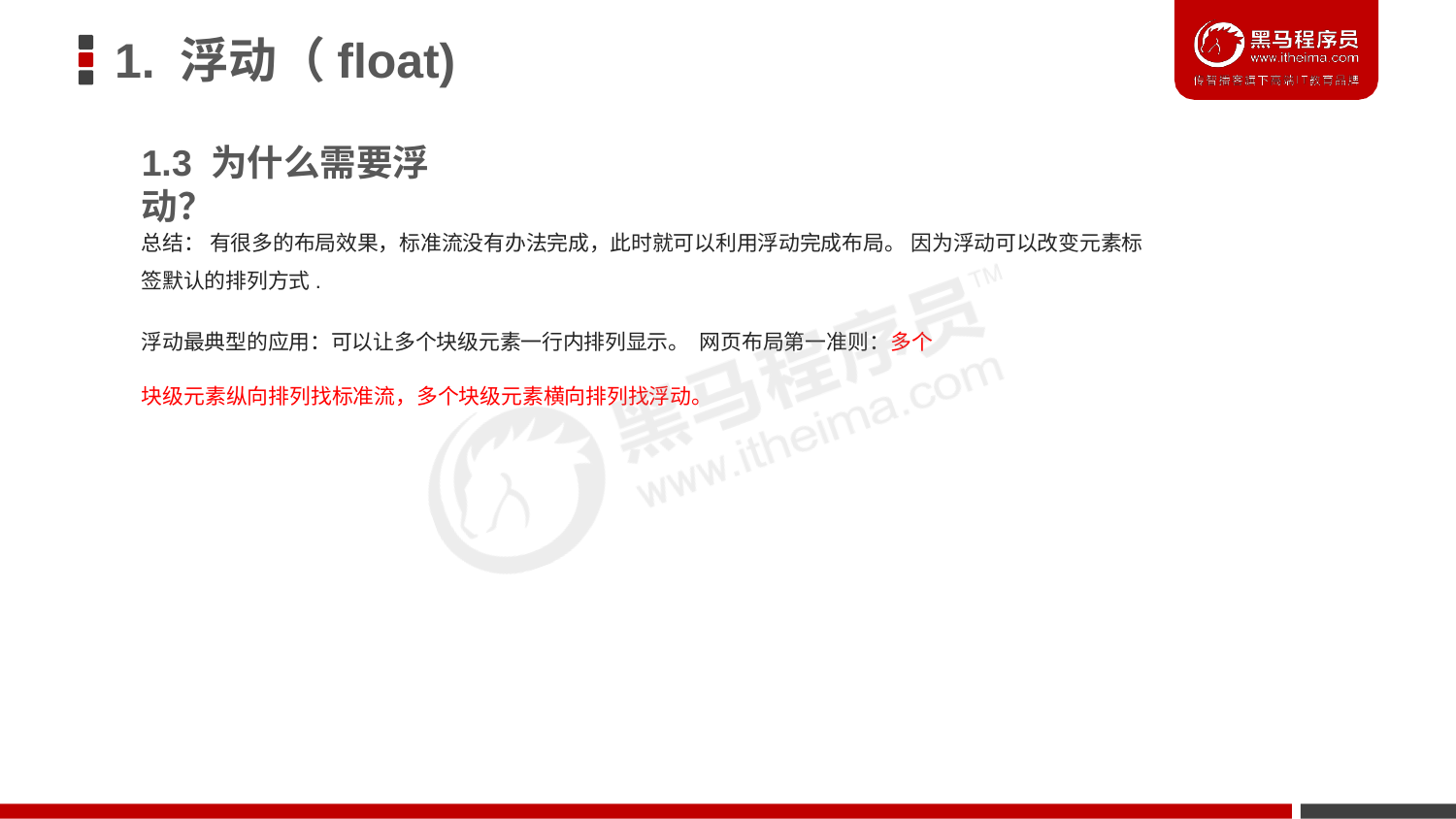

# 1. 浮动（float)
1.3 为什么需要浮动？

总结： 有很多的布局效果，标准流没有办法完成，此时就可以利用浮动完成布局。 因为浮动可以改变元素标
签默认的排列方式.
浮动最典型的应用：可以让多个块级元素一行内排列显示。  网页布局第一准则：多个块级元素纵向排列找标准流，多个块级元素横向排列找浮动。